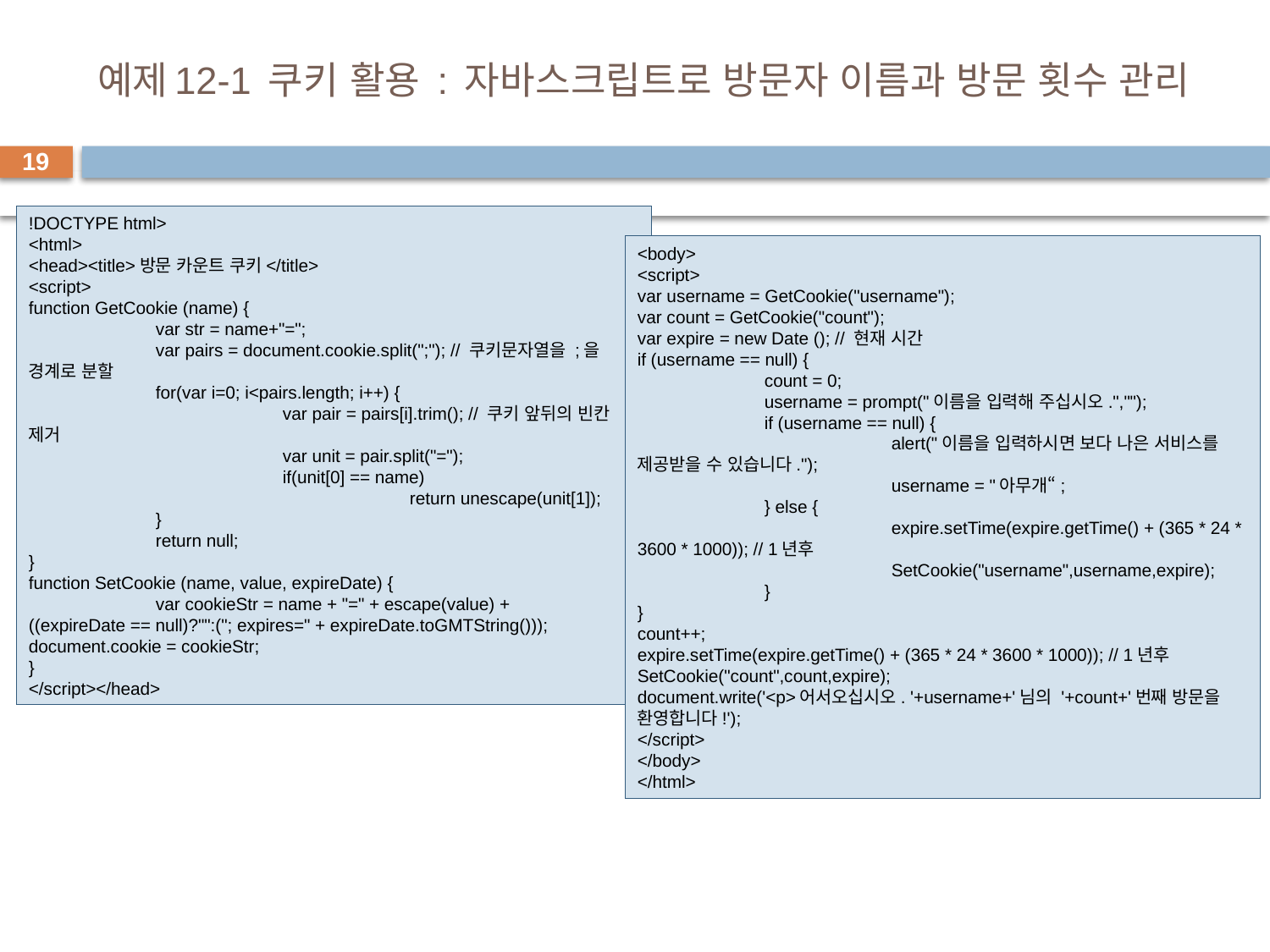

# 예제12-1 쿠키 활용 : 자바스크립트로 방문자 이름과 방문 횟수 관리
19
!DOCTYPE html>
<html>
<head><title>방문 카운트 쿠키</title>
<script>
function GetCookie (name) {
	var str = name+"=";
	var pairs = document.cookie.split(";"); // 쿠키문자열을 ;을 경계로 분할
	for(var i=0; i<pairs.length; i++) {
		var pair = pairs[i].trim(); // 쿠키 앞뒤의 빈칸 제거
		var unit = pair.split("=");
		if(unit[0] == name)
			return unescape(unit[1]);
	}
	return null;
}
function SetCookie (name, value, expireDate) {
	var cookieStr = name + "=" + escape(value) +
((expireDate == null)?"":("; expires=" + expireDate.toGMTString()));
document.cookie = cookieStr;
}
</script></head>
<body>
<script>
var username = GetCookie("username");
var count = GetCookie("count");
var expire = new Date (); // 현재 시간
if (username == null) {
	count = 0;
	username = prompt("이름을 입력해 주십시오.","");
	if (username == null) {
		alert("이름을 입력하시면 보다 나은 서비스를 제공받을 수 있습니다.");
		username = "아무개“;
	} else {
		expire.setTime(expire.getTime() + (365 * 24 * 3600 * 1000)); // 1년후
		SetCookie("username",username,expire);
	}
}
count++;
expire.setTime(expire.getTime() + (365 * 24 * 3600 * 1000)); // 1년후
SetCookie("count",count,expire);
document.write('<p>어서오십시오. '+username+'님의 '+count+'번째 방문을 환영합니다!');
</script>
</body>
</html>